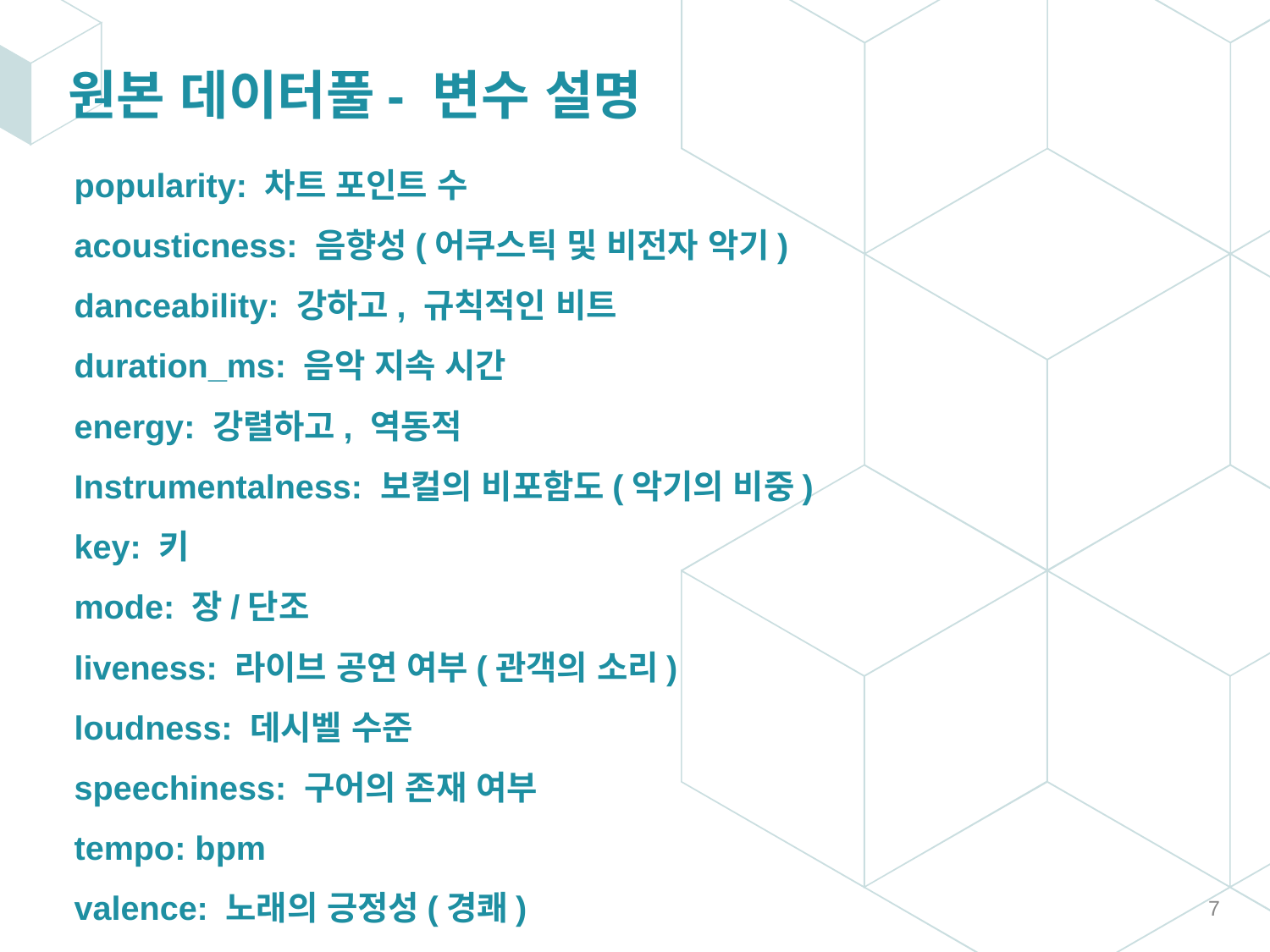

# 원본 데이터풀- 변수 설명
popularity: 차트 포인트 수
acousticness: 음향성(어쿠스틱 및 비전자 악기)
danceability: 강하고, 규칙적인 비트
duration_ms: 음악 지속 시간
energy: 강렬하고, 역동적
Instrumentalness: 보컬의 비포함도(악기의 비중)
key: 키
mode: 장/단조
liveness: 라이브 공연 여부(관객의 소리)
loudness: 데시벨 수준
speechiness: 구어의 존재 여부
tempo: bpm
valence: 노래의 긍정성(경쾌)
7